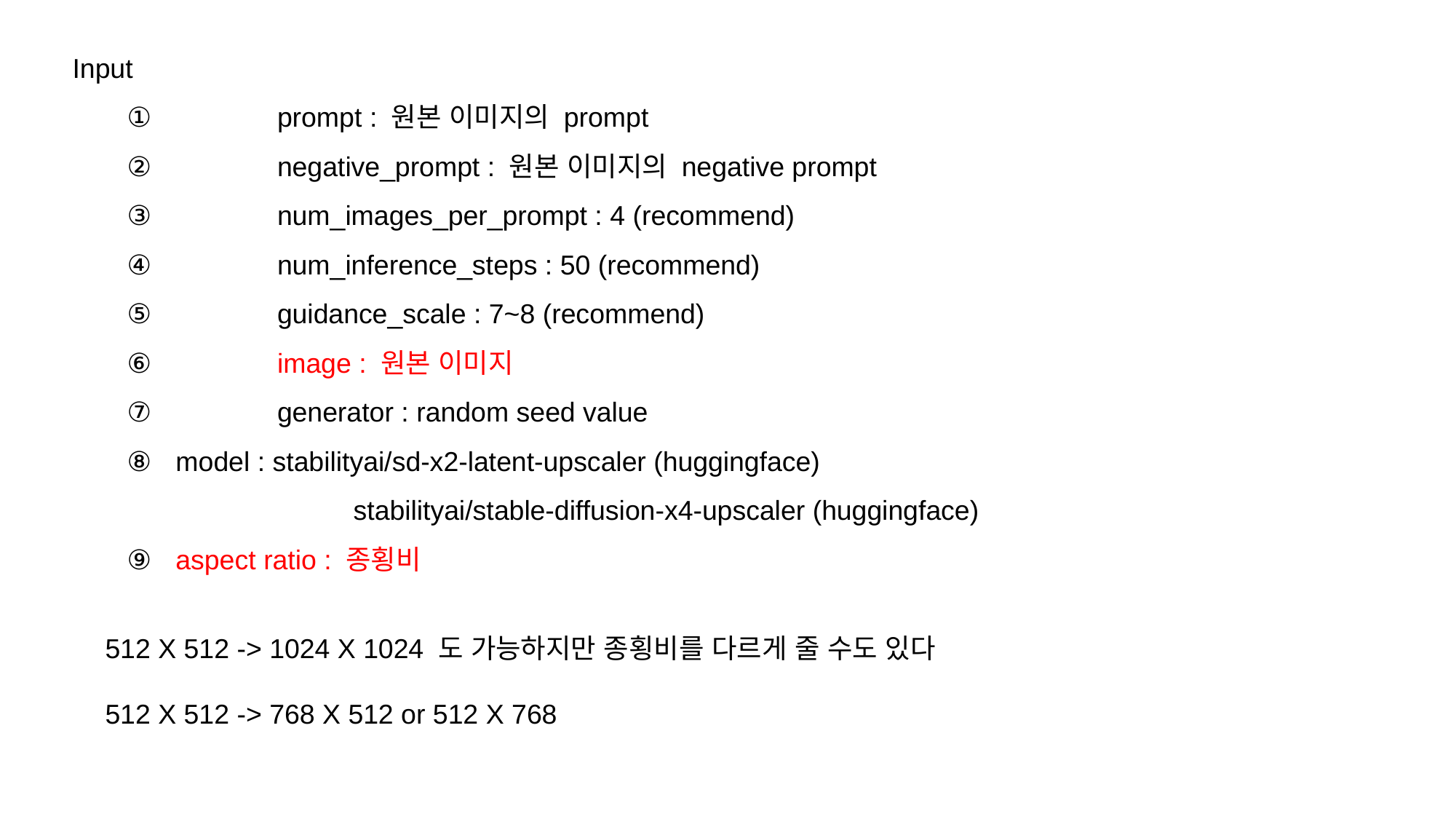

Input
	prompt : 원본 이미지의 prompt
	negative_prompt : 원본 이미지의 negative prompt
	num_images_per_prompt : 4 (recommend)
	num_inference_steps : 50 (recommend)
	guidance_scale : 7~8 (recommend)
	image : 원본 이미지
	generator : random seed value
 model : stabilityai/sd-x2-latent-upscaler (huggingface)
	          stabilityai/stable-diffusion-x4-upscaler (huggingface)
 aspect ratio : 종횡비
512 X 512 -> 1024 X 1024 도 가능하지만 종횡비를 다르게 줄 수도 있다

512 X 512 -> 768 X 512 or 512 X 768